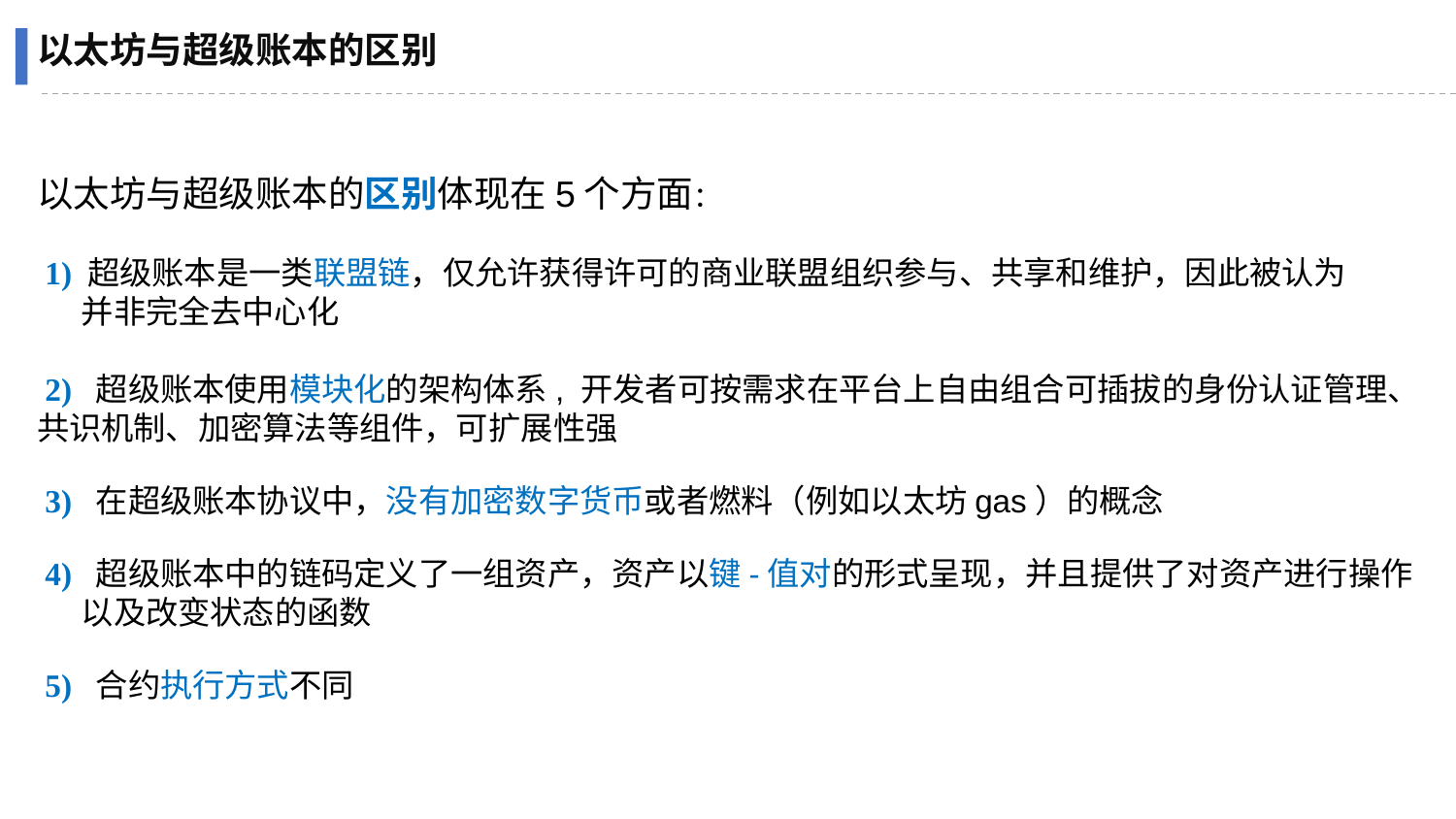

以太坊与超级账本的区别

以太坊与超级账本的区别体现在5个方面：

 1) 超级账本是一类联盟链，仅允许获得许可的商业联盟组织参与、共享和维护，因此被认为
     并非完全去中心化

 2)  超级账本使用模块化的架构体系, 开发者可按需求在平台上自由组合可插拔的身份认证管理、
共识机制、加密算法等组件，可扩展性强

 3)  在超级账本协议中，没有加密数字货币或者燃料（例如以太坊gas）的概念

 4)  超级账本中的链码定义了一组资产，资产以键-值对的形式呈现，并且提供了对资产进行操作
     以及改变状态的函数

 5)  合约执行方式不同